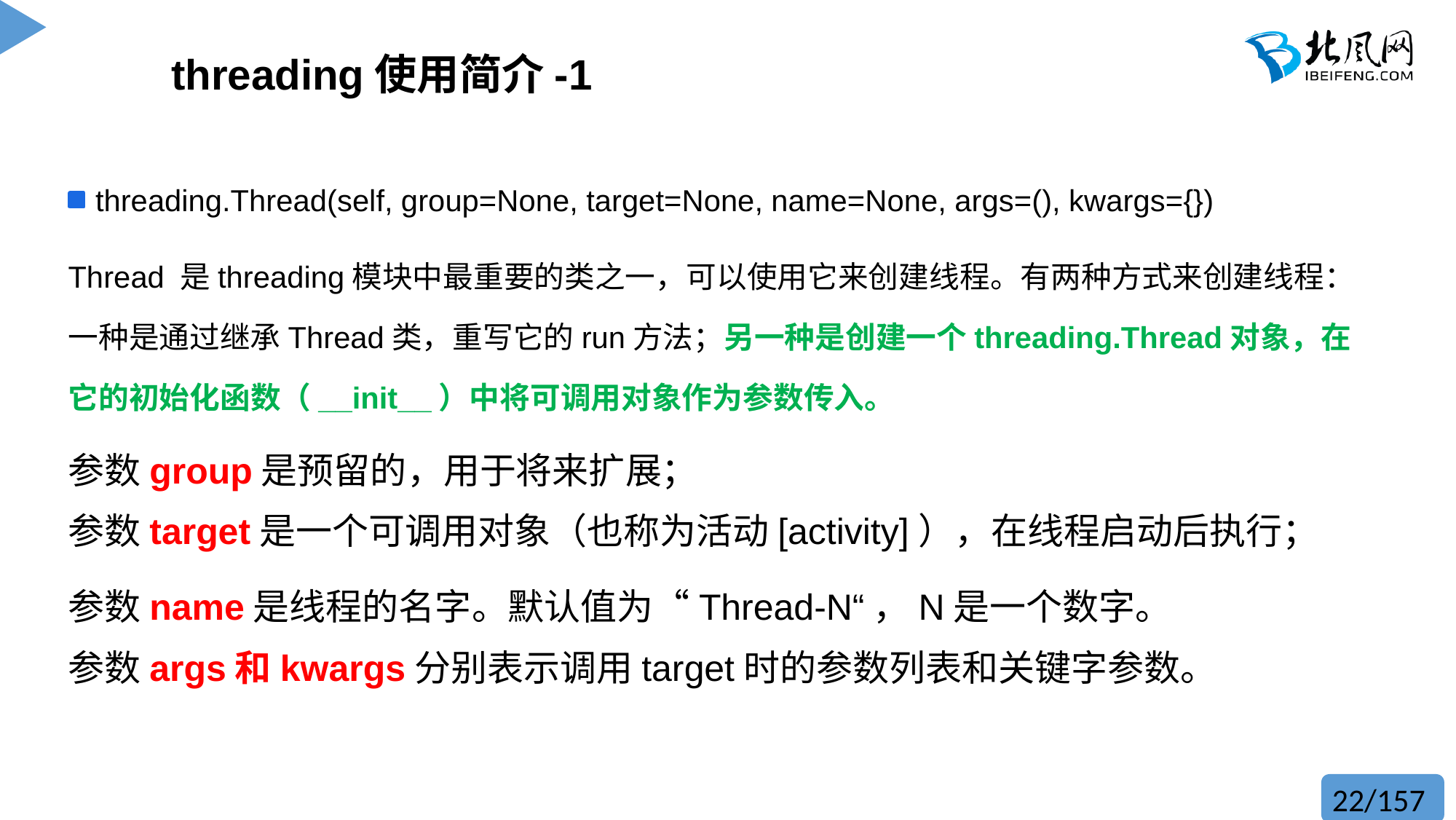

# threading使用简介-1
threading.Thread(self, group=None, target=None, name=None, args=(), kwargs={})
Thread 是threading模块中最重要的类之一，可以使用它来创建线程。有两种方式来创建线程：一种是通过继承Thread类，重写它的run方法；另一种是创建一个threading.Thread对象，在它的初始化函数（__init__）中将可调用对象作为参数传入。
参数group是预留的，用于将来扩展；
参数target是一个可调用对象（也称为活动[activity]），在线程启动后执行；
参数name是线程的名字。默认值为“Thread-N“，N是一个数字。
参数args和kwargs分别表示调用target时的参数列表和关键字参数。